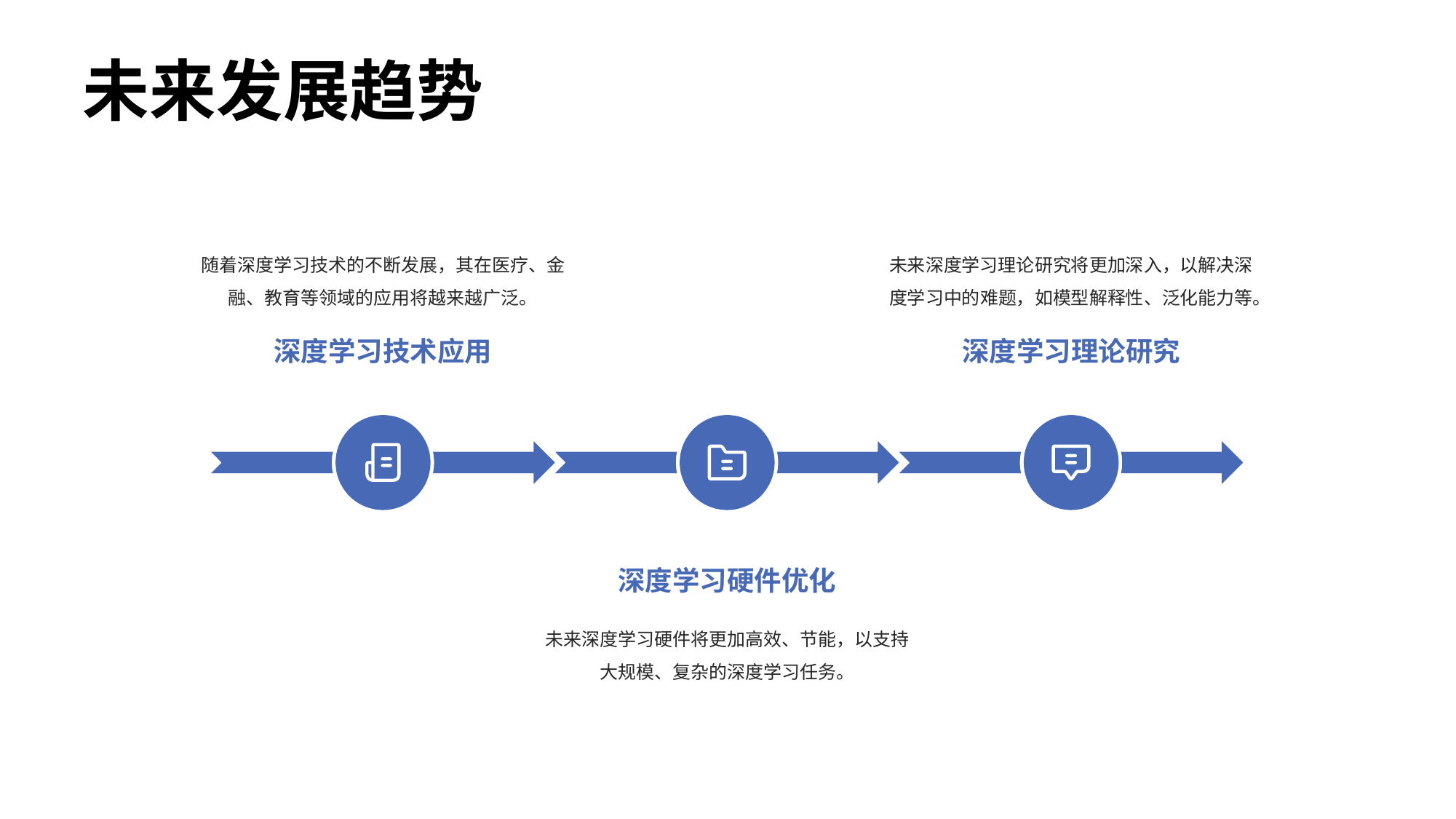

# 未来发展趋势
未来深度学习理论研究将更加深入，以解决深度学习中的难题，如模型解释性、泛化能力等。
随着深度学习技术的不断发展，其在医疗、金融、教育等领域的应用将越来越广泛。
深度学习技术应用
深度学习理论研究

深度学习硬件优化
未来深度学习硬件将更加高效、节能，以支持大规模、复杂的深度学习任务。